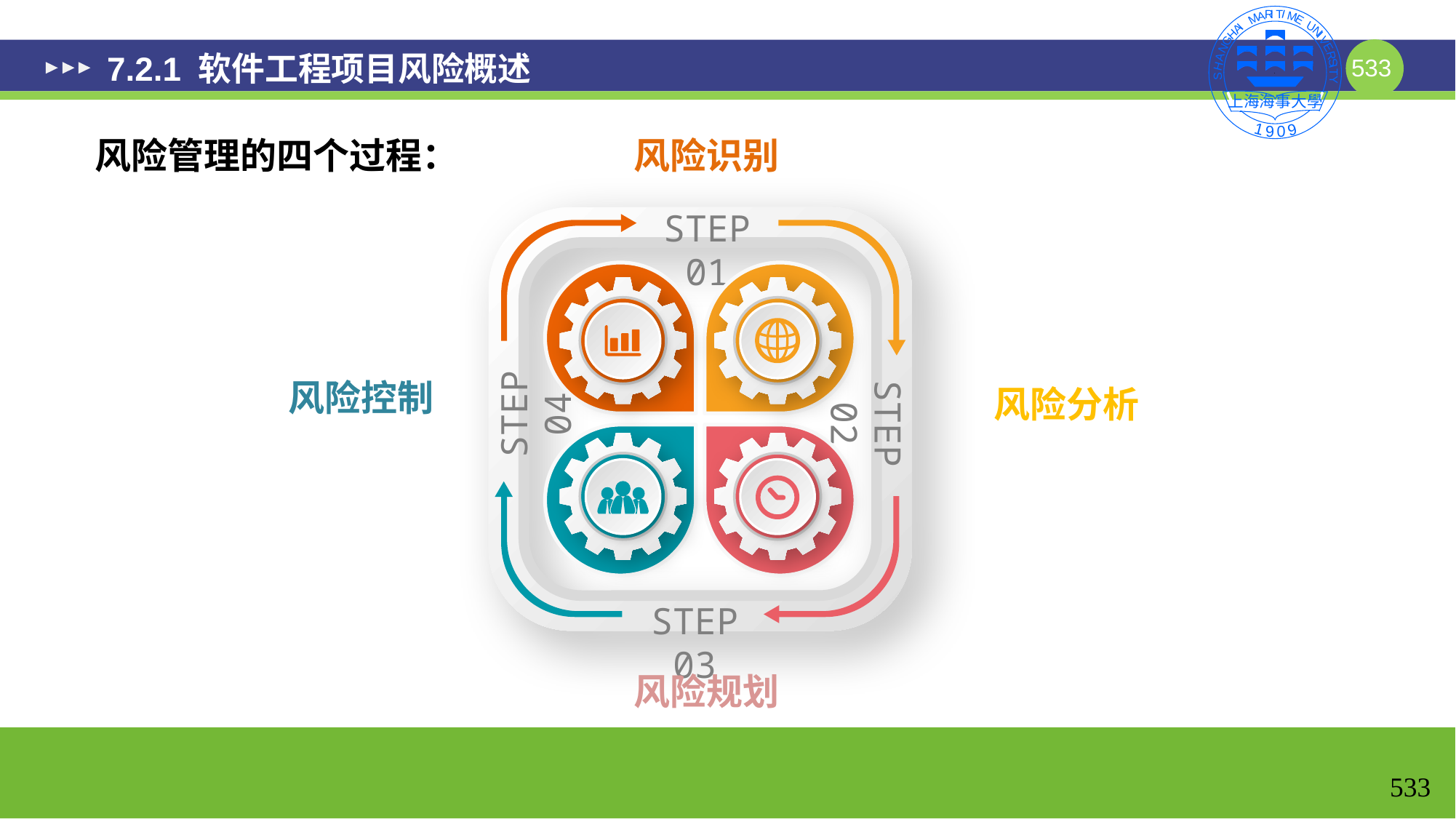

# 7.2.1 软件工程项目风险概述
风险识别
风险管理的四个过程：
STEP 01

风险控制
风险分析
STEP 04
STEP 02

STEP 03
风险规划

533
533